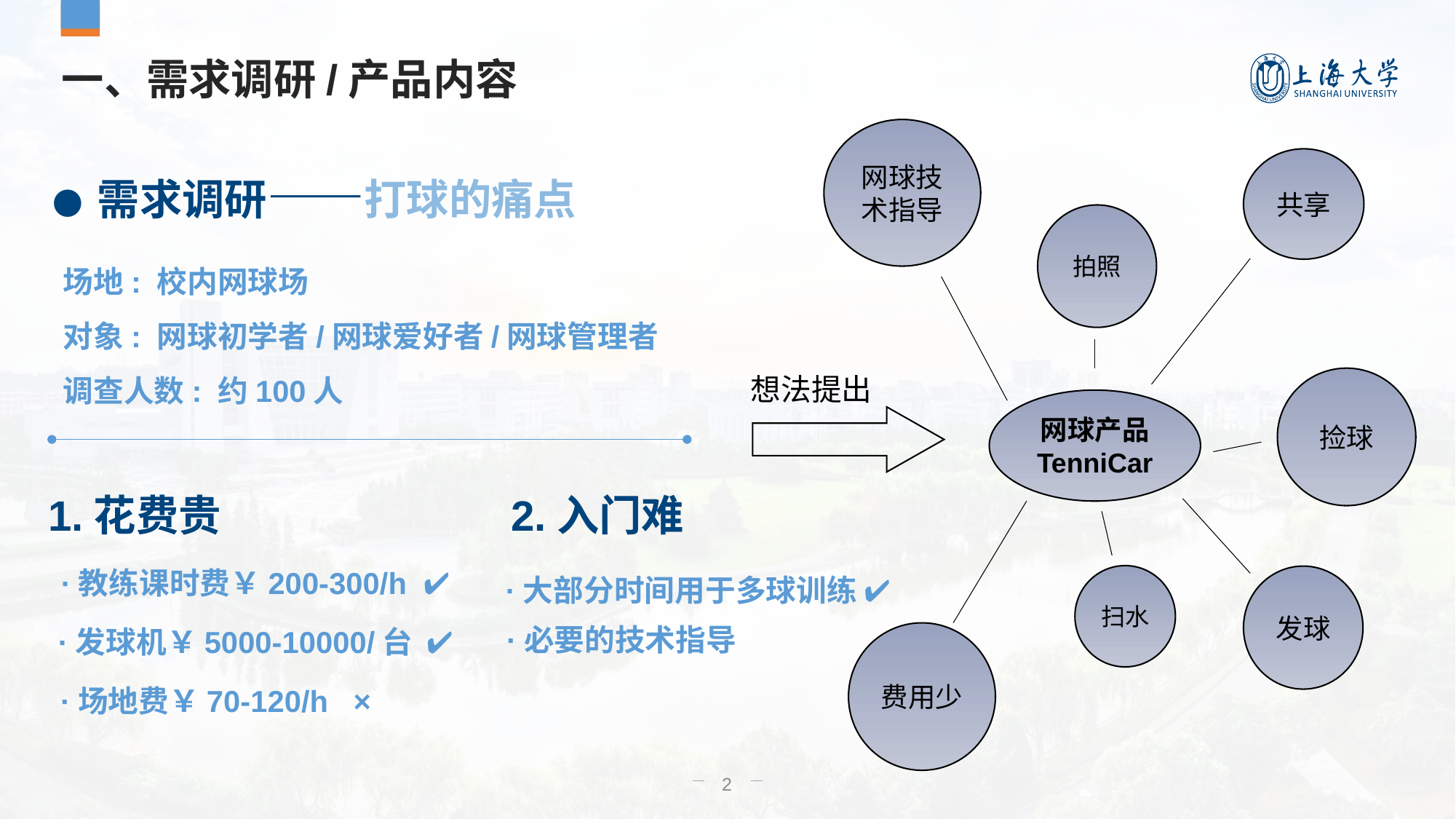

# 一、需求调研/产品内容
网球技术指导
共享
拍照
捡球
网球产品
TenniCar
扫水
发球
费用少
● 需求调研——打球的痛点
场地: 校内网球场
对象: 网球初学者/网球爱好者/网球管理者
调查人数: 约100人
想法提出

1.花费贵
·教练课时费￥200-300/h  ✔
·发球机￥5000-10000/台  ✔
·场地费￥70-120/h   ×
2.入门难
·大部分时间用于多球训练 ✔
·必要的技术指导
2